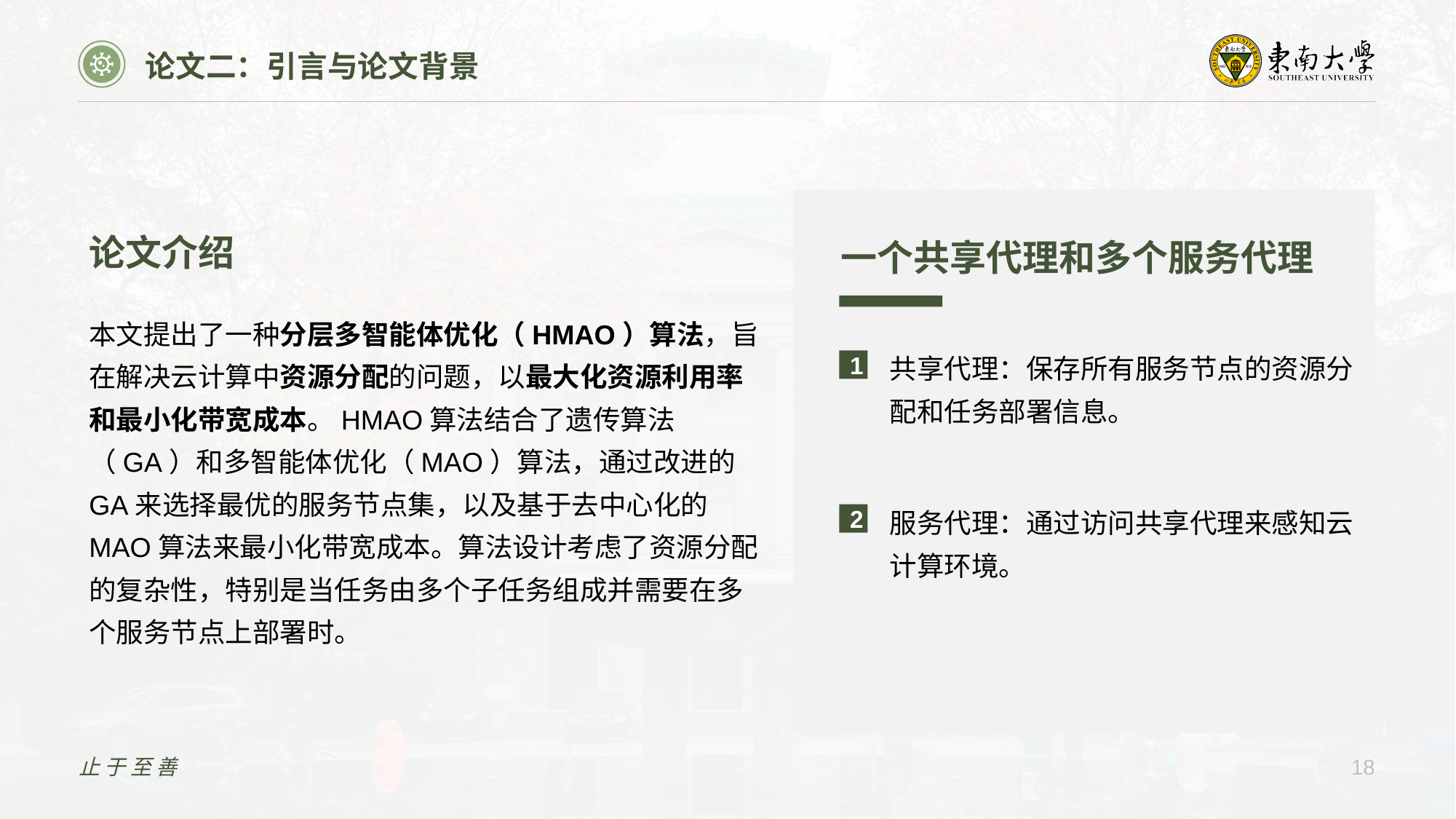

论文二：引言与论文背景
论文介绍
一个共享代理和多个服务代理
本文提出了一种分层多智能体优化（HMAO）算法，旨在解决云计算中资源分配的问题，以最大化资源利用率和最小化带宽成本。HMAO算法结合了遗传算法（GA）和多智能体优化（MAO）算法，通过改进的GA来选择最优的服务节点集，以及基于去中心化的MAO算法来最小化带宽成本。算法设计考虑了资源分配的复杂性，特别是当任务由多个子任务组成并需要在多个服务节点上部署时。
共享代理：保存所有服务节点的资源分配和任务部署信息。
1
服务代理：通过访问共享代理来感知云计算环境。
2
止于至善
18